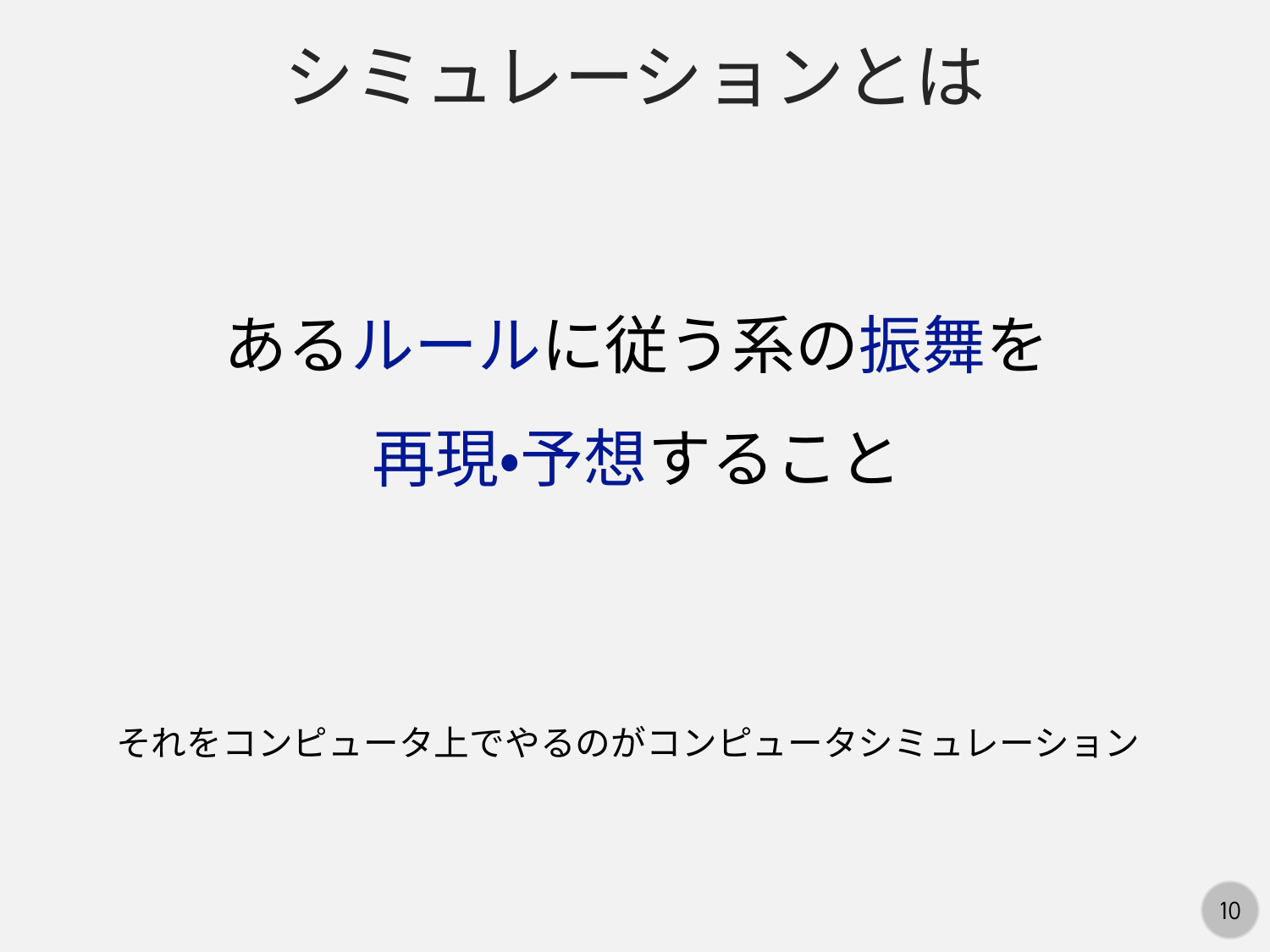

シミュレーションとは
あるルールに従う系の振舞を
再現・予想すること
それをコンピュータ上でやるのがコンピュータシミュレーション